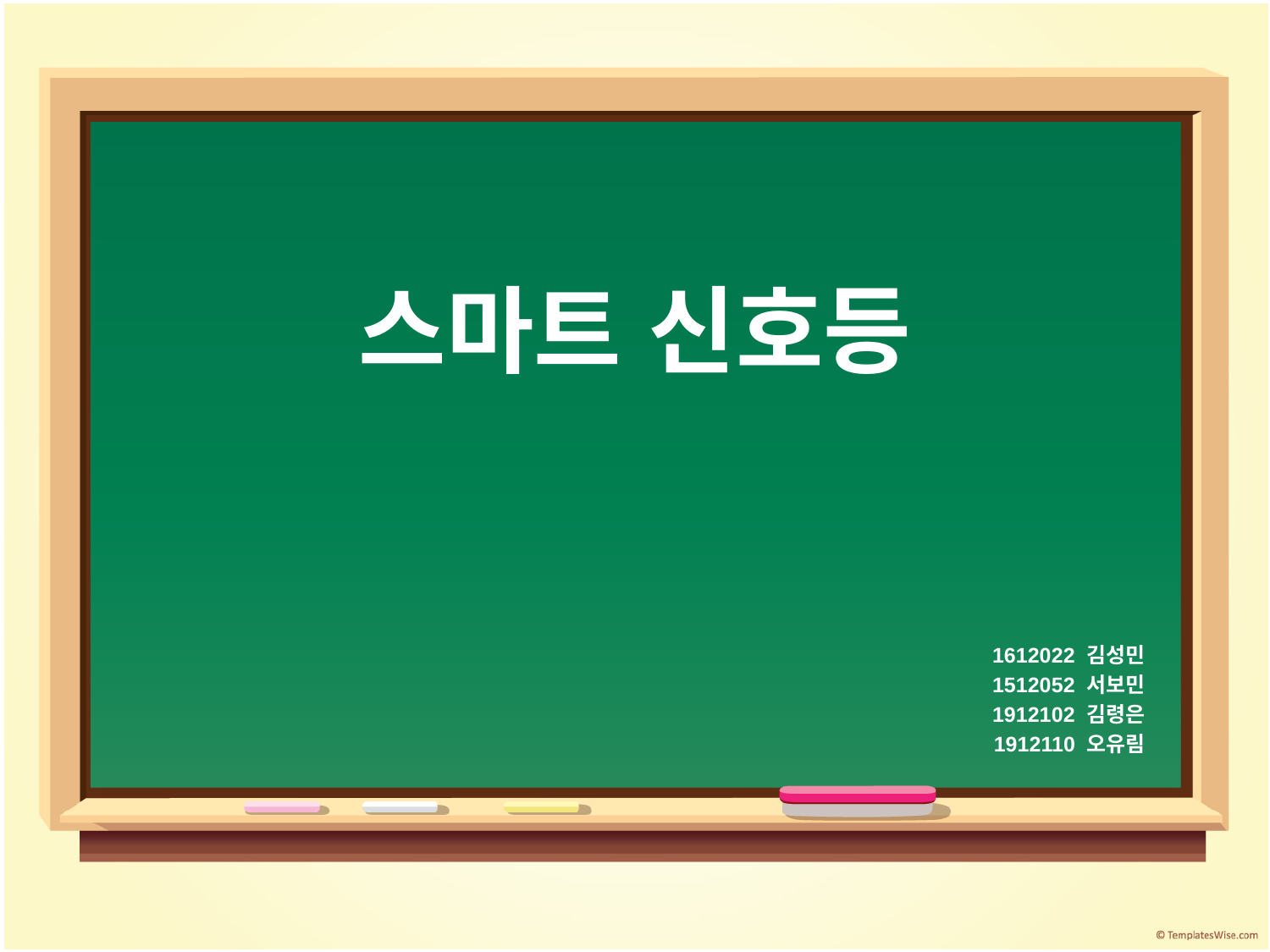

# 스마트 신호등
1612022 김성민
1512052 서보민
1912102 김령은
1912110 오유림